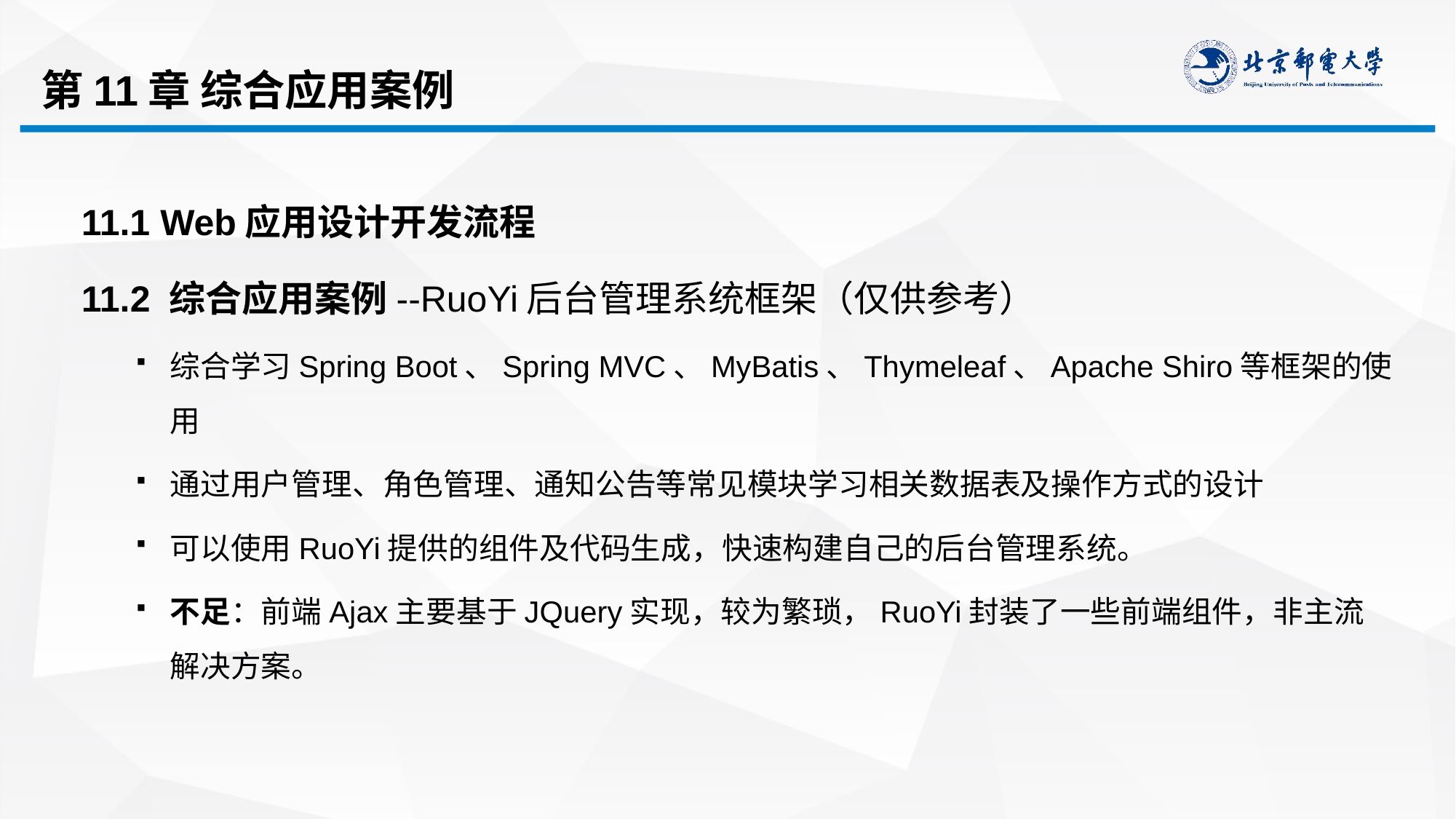

# 第11章 综合应用案例
11.1 Web应用设计开发流程
11.2 综合应用案例--RuoYi后台管理系统框架（仅供参考）
综合学习Spring Boot、Spring MVC、MyBatis、Thymeleaf、Apache Shiro等框架的使用
通过用户管理、角色管理、通知公告等常见模块学习相关数据表及操作方式的设计
可以使用RuoYi提供的组件及代码生成，快速构建自己的后台管理系统。
不足：前端Ajax主要基于JQuery实现，较为繁琐，RuoYi封装了一些前端组件，非主流解决方案。